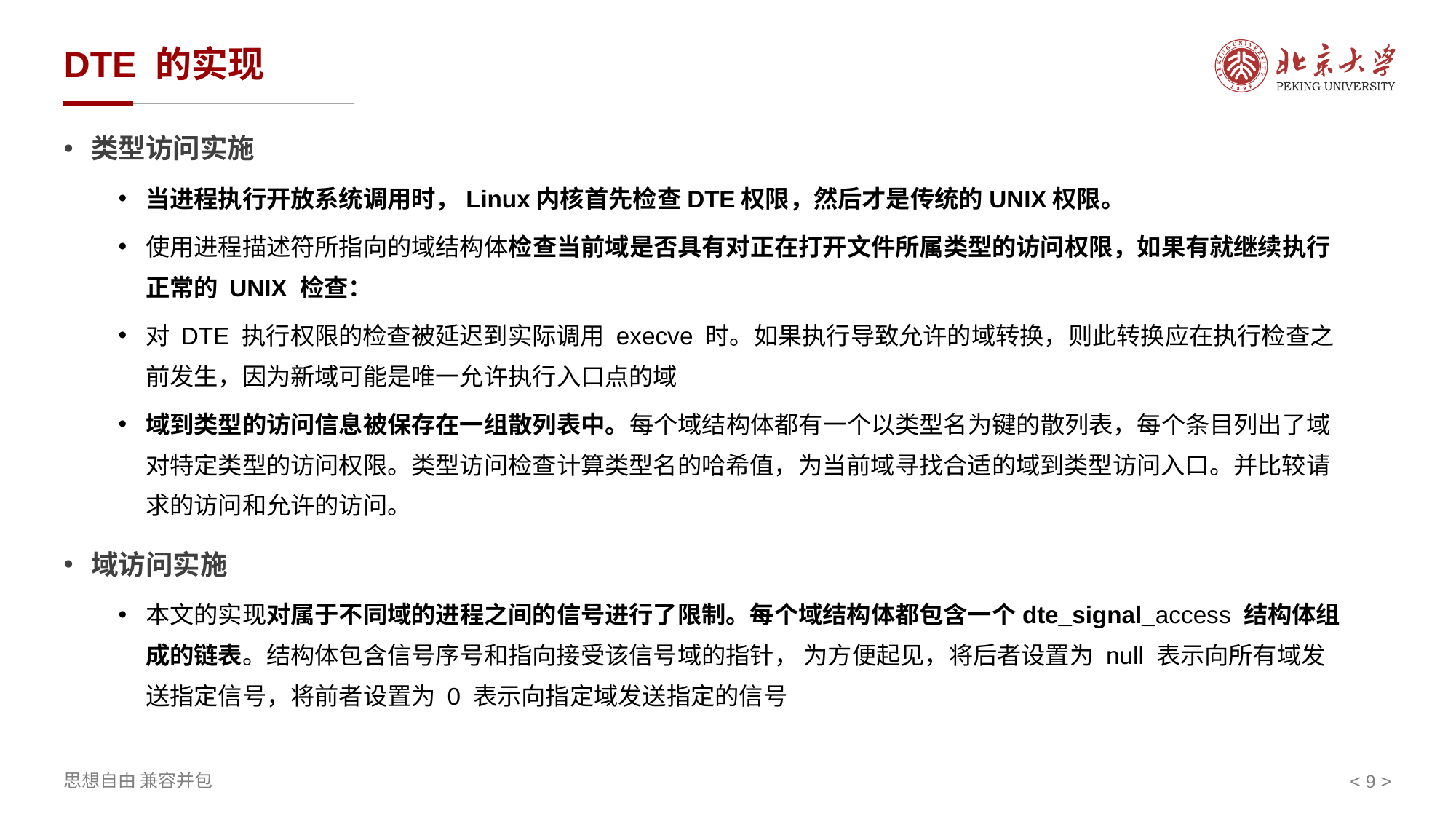

# DTE 的实现
类型访问实施
当进程执行开放系统调用时，Linux内核首先检查DTE权限，然后才是传统的UNIX权限。
使用进程描述符所指向的域结构体检查当前域是否具有对正在打开文件所属类型的访问权限，如果有就继续执行正常的 UNIX 检查：
对 DTE 执行权限的检查被延迟到实际调用 execve 时。如果执行导致允许的域转换，则此转换应在执行检查之前发生，因为新域可能是唯一允许执行入口点的域
域到类型的访问信息被保存在一组散列表中。每个域结构体都有一个以类型名为键的散列表，每个条目列出了域对特定类型的访问权限。类型访问检查计算类型名的哈希值，为当前域寻找合适的域到类型访问入口。并比较请求的访问和允许的访问。
域访问实施
本文的实现对属于不同域的进程之间的信号进行了限制。每个域结构体都包含一个dte_signal_access 结构体组成的链表。结构体包含信号序号和指向接受该信号域的指针， 为方便起见，将后者设置为 null 表示向所有域发送指定信号，将前者设置为 0 表示向指定域发送指定的信号

< 9 >